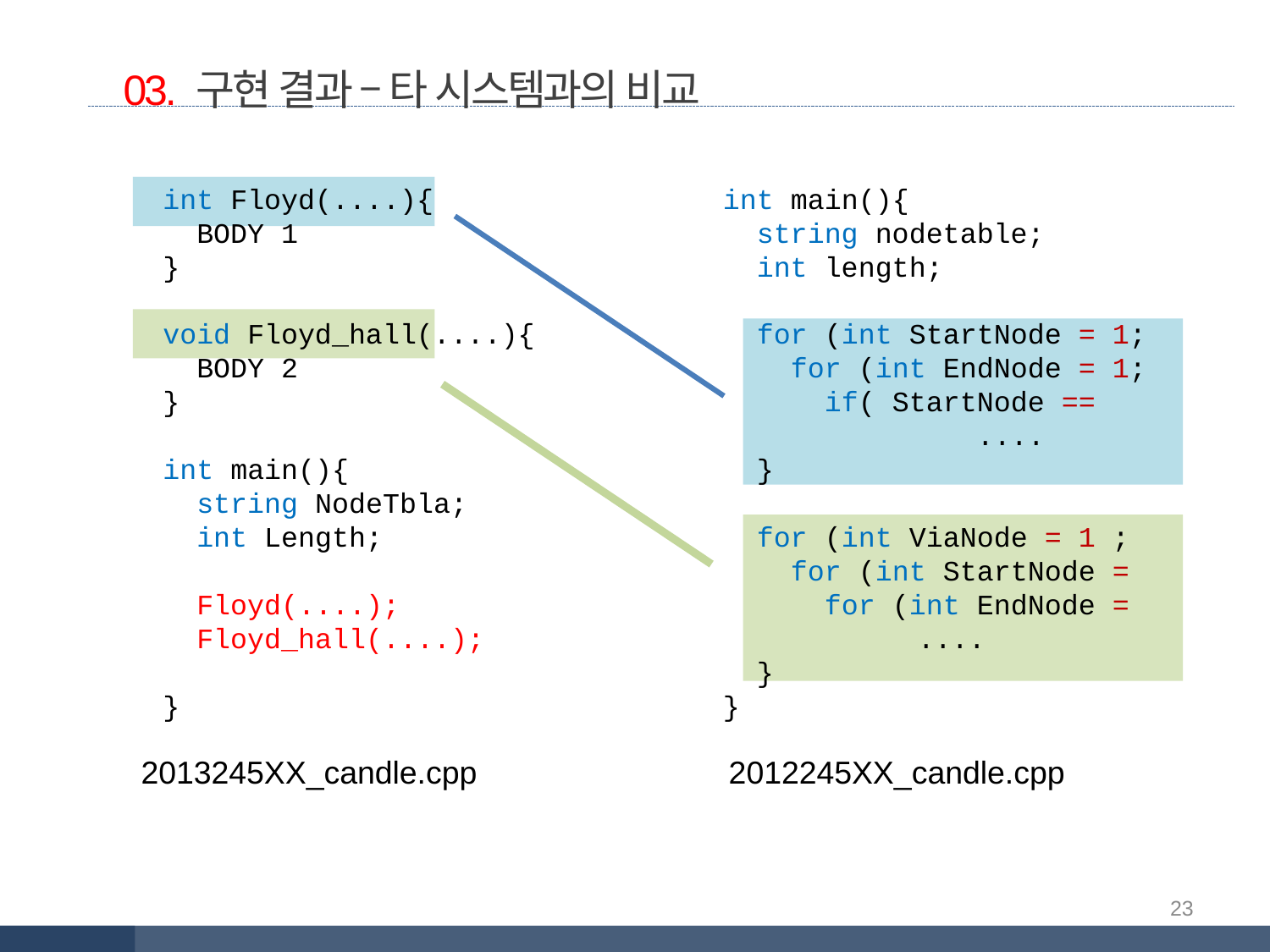

03. 구현 결과 – 타 시스템과의 비교
int Floyd(....){
  BODY 1
}

void Floyd_hall(....){
  BODY 2
}

int main(){
  string NodeTbla;
  int Length;

  Floyd(....);
  Floyd_hall(....);

}

int main(){
  string nodetable;
  int length;

  for (int StartNode = 1;
    for (int EndNode = 1;
      if( StartNode ==
		....
  }

  for (int ViaNode = 1 ;
    for (int StartNode =
      for (int EndNode =
	    ....
  }
}

2013245XX_candle.cpp 		         2012245XX_candle.cpp
23